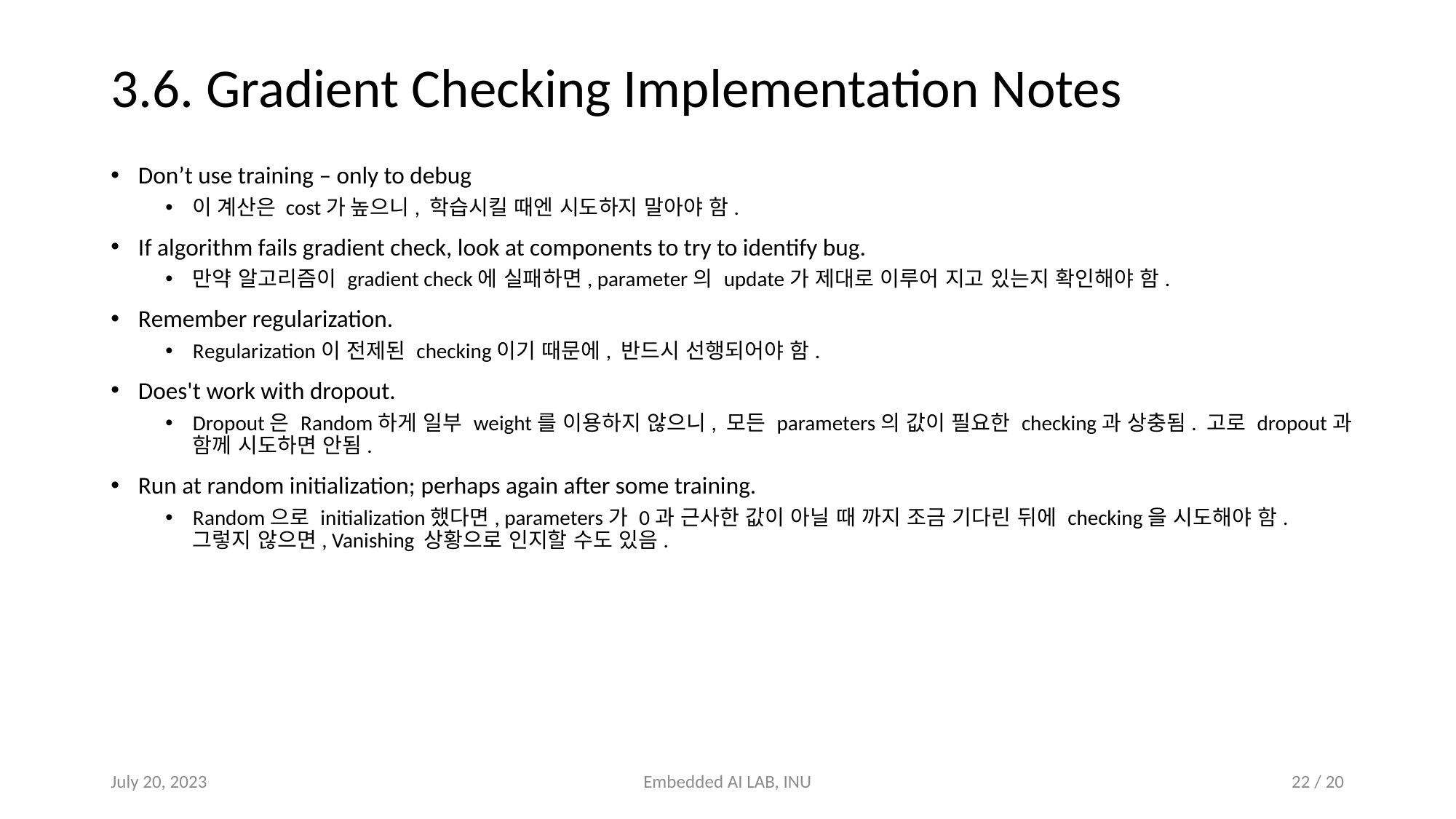

# 3.6. Gradient Checking Implementation Notes
Don’t use training – only to debug
이 계산은 cost가 높으니, 학습시킬 때엔 시도하지 말아야 함.
If algorithm fails gradient check, look at components to try to identify bug.
만약 알고리즘이 gradient check에 실패하면, parameter의 update가 제대로 이루어 지고 있는지 확인해야 함.
Remember regularization.
Regularization이 전제된 checking이기 때문에, 반드시 선행되어야 함.
Does't work with dropout.
Dropout은 Random하게 일부 weight를 이용하지 않으니, 모든 parameters의 값이 필요한 checking과 상충됨. 고로 dropout과 함께 시도하면 안됨.
Run at random initialization; perhaps again after some training.
Random으로 initialization했다면, parameters가 0과 근사한 값이 아닐 때 까지 조금 기다린 뒤에 checking을 시도해야 함. 그렇지 않으면, Vanishing 상황으로 인지할 수도 있음.
July 20, 2023
Embedded AI LAB, INU
22 / 20